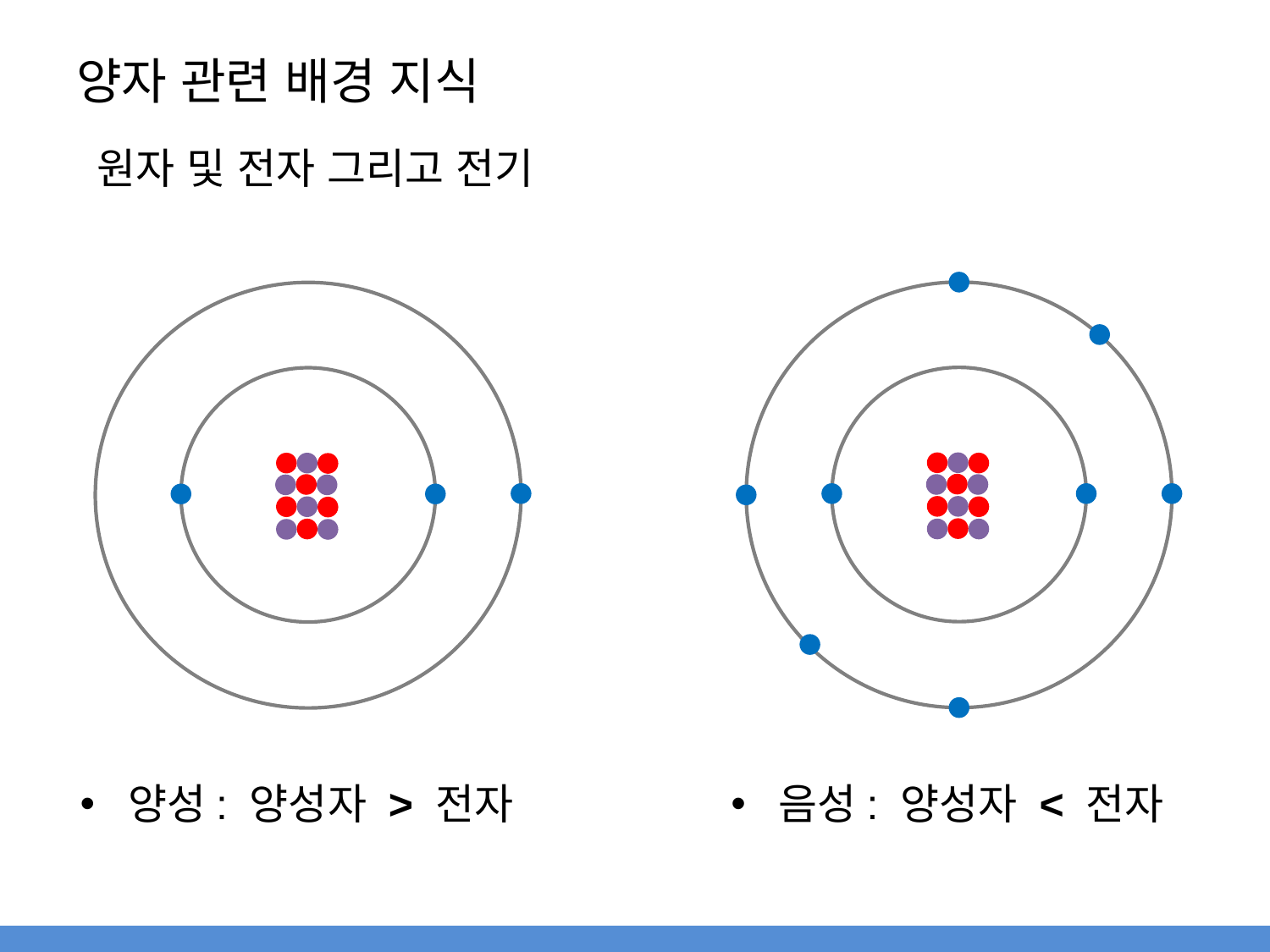

# 양자 관련 배경 지식
원자 및 전자 그리고 전기

양성: 양성자 > 전자
음성: 양성자 < 전자